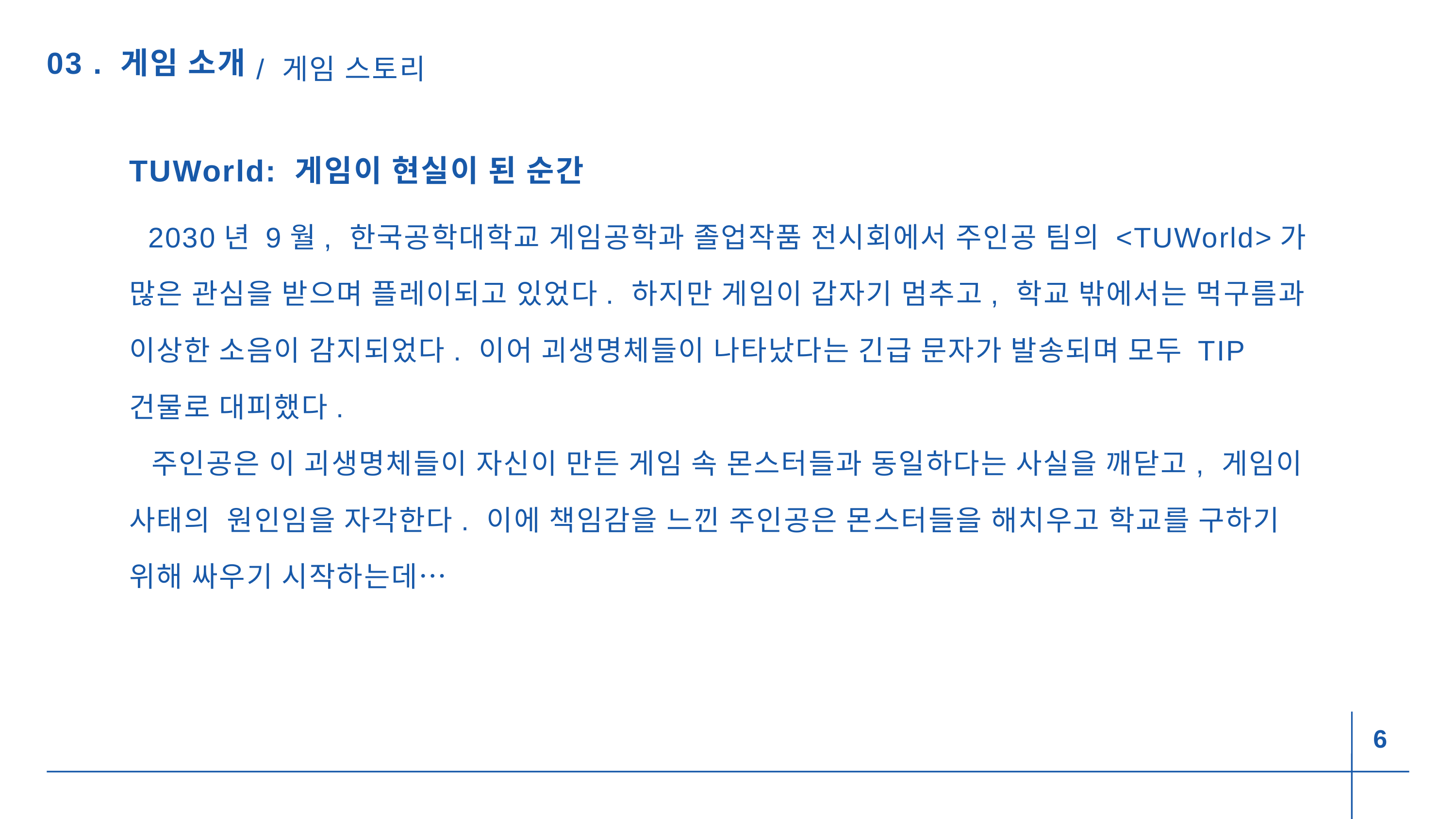

/ 게임 스토리
03 . 게임 소개
TUWorld: 게임이 현실이 된 순간
  2030년 9월, 한국공학대학교 게임공학과 졸업작품 전시회에서 주인공 팀의 <TUWorld>가 많은 관심을 받으며 플레이되고 있었다. 하지만 게임이 갑자기 멈추고, 학교 밖에서는 먹구름과 이상한 소음이 감지되었다. 이어 괴생명체들이 나타났다는 긴급 문자가 발송되며 모두 TIP 건물로 대피했다.
  주인공은 이 괴생명체들이 자신이 만든 게임 속 몬스터들과 동일하다는 사실을 깨닫고, 게임이 사태의  원인임을 자각한다. 이에 책임감을 느낀 주인공은 몬스터들을 해치우고 학교를 구하기 위해 싸우기 시작하는데…

6